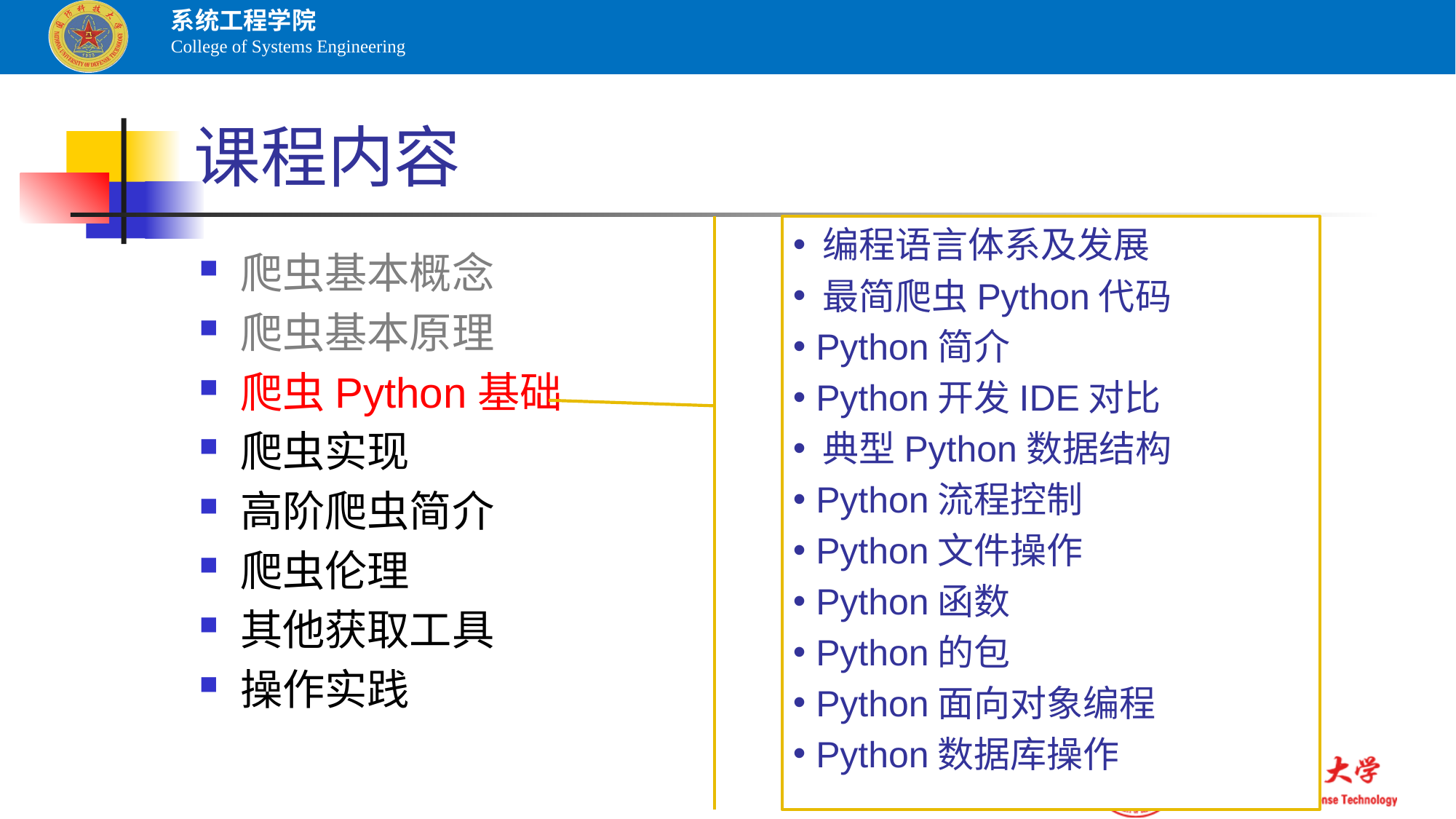

# 课程内容
 编程语言体系及发展
 最简爬虫Python代码
 Python简介
 Python开发IDE对比
 典型Python数据结构
 Python流程控制
 Python文件操作
 Python函数
 Python的包
 Python面向对象编程
 Python数据库操作

爬虫基本概念
爬虫基本原理
爬虫Python基础
爬虫实现
高阶爬虫简介
爬虫伦理
其他获取工具
操作实践